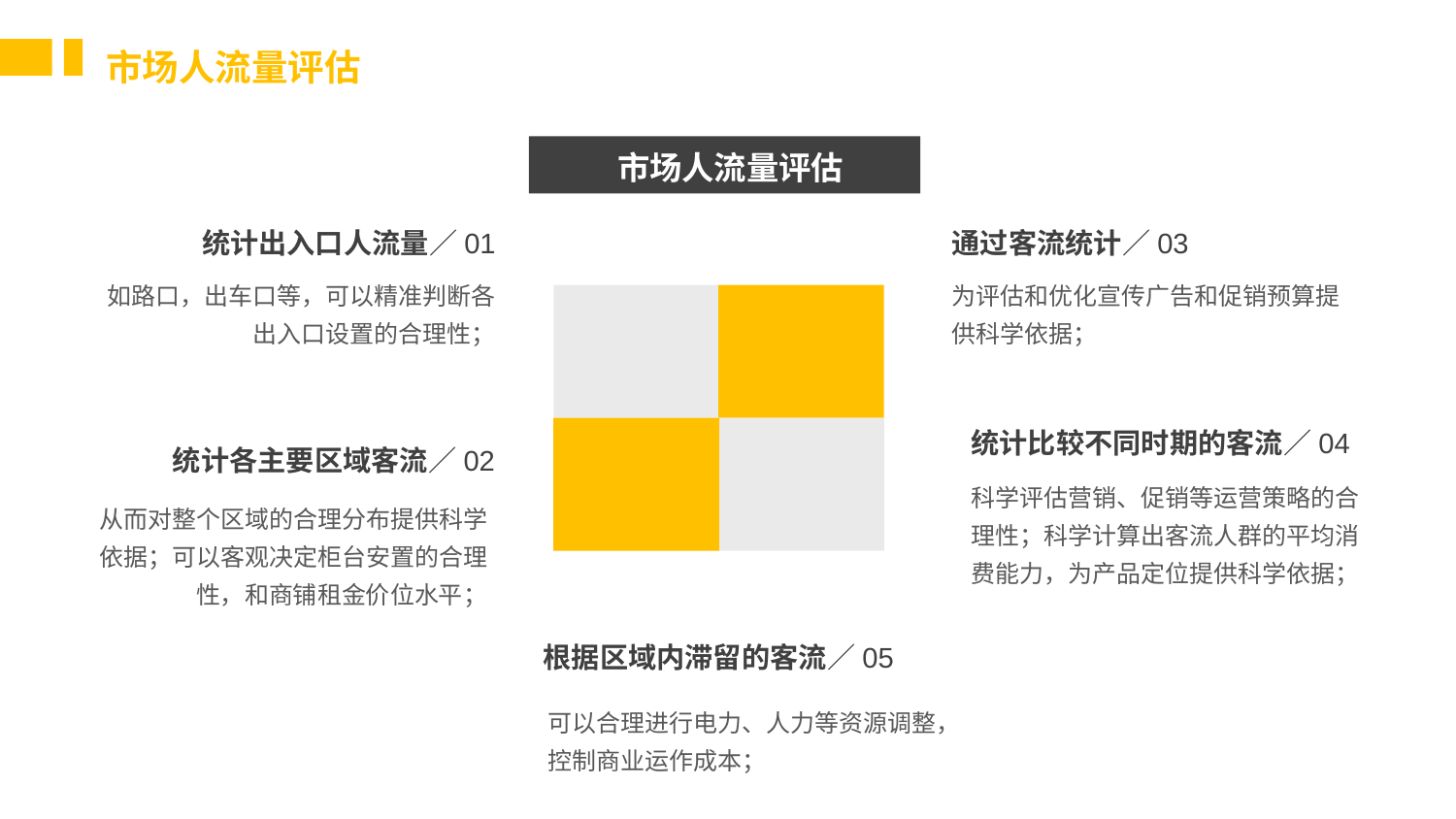

市场人流量评估
市场人流量评估

统计出入口人流量／01
通过客流统计／03
如路口，出车口等，可以精准判断各出入口设置的合理性；
为评估和优化宣传广告和促销预算提供科学依据；

统计比较不同时期的客流／04
统计各主要区域客流／02
科学评估营销、促销等运营策略的合理性；科学计算出客流人群的平均消费能力，为产品定位提供科学依据；
从而对整个区域的合理分布提供科学依据；可以客观决定柜台安置的合理性，和商铺租金价位水平；
根据区域内滞留的客流／05
可以合理进行电力、人力等资源调整，控制商业运作成本；